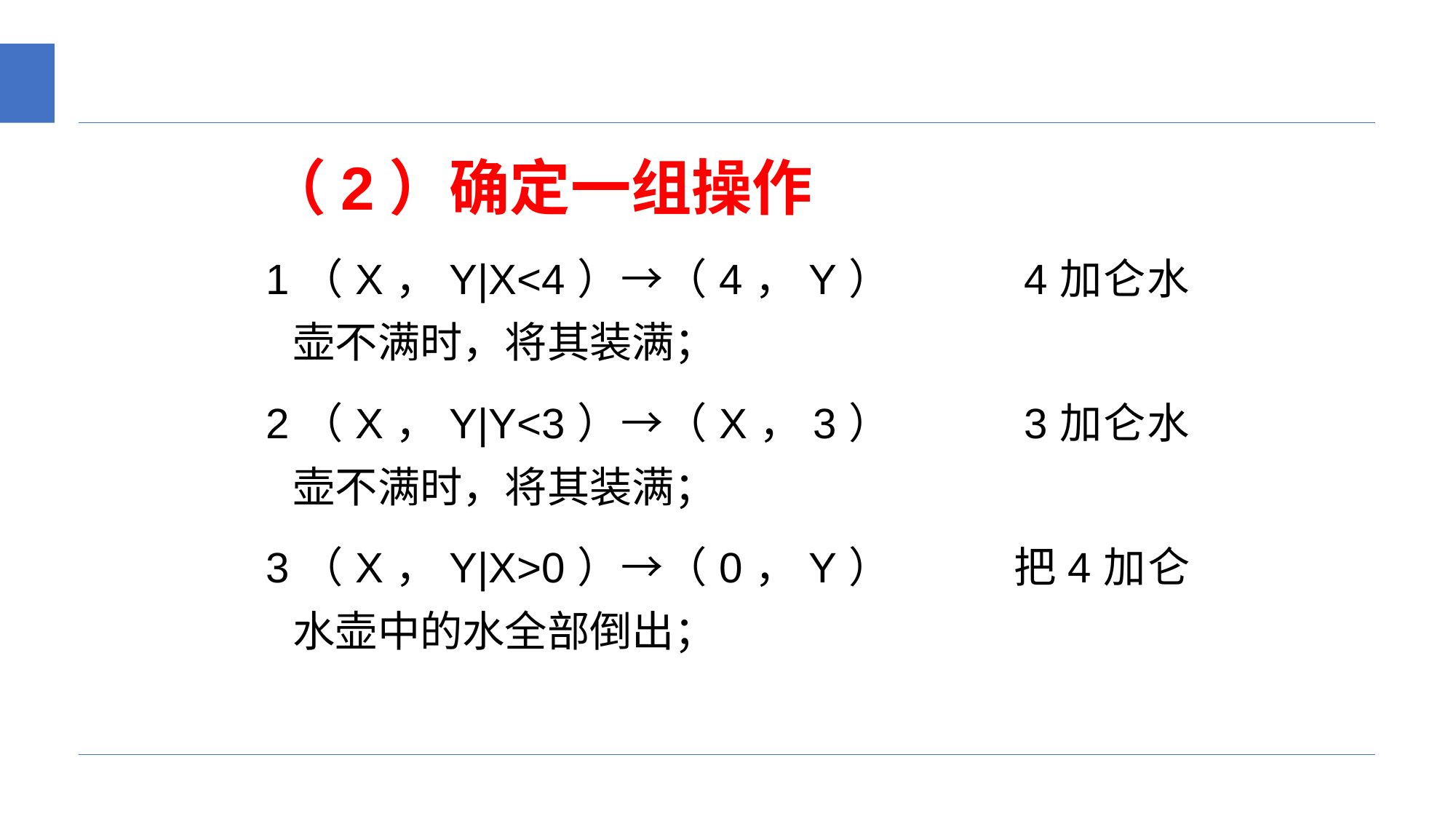

（2）确定一组操作
1（X，Y|X<4）→（4，Y）           4加仑水壶不满时，将其装满；
2（X，Y|Y<3）→（X，3）           3加仑水壶不满时，将其装满；
3（X，Y|X>0）→（0，Y）           把4加仑水壶中的水全部倒出；